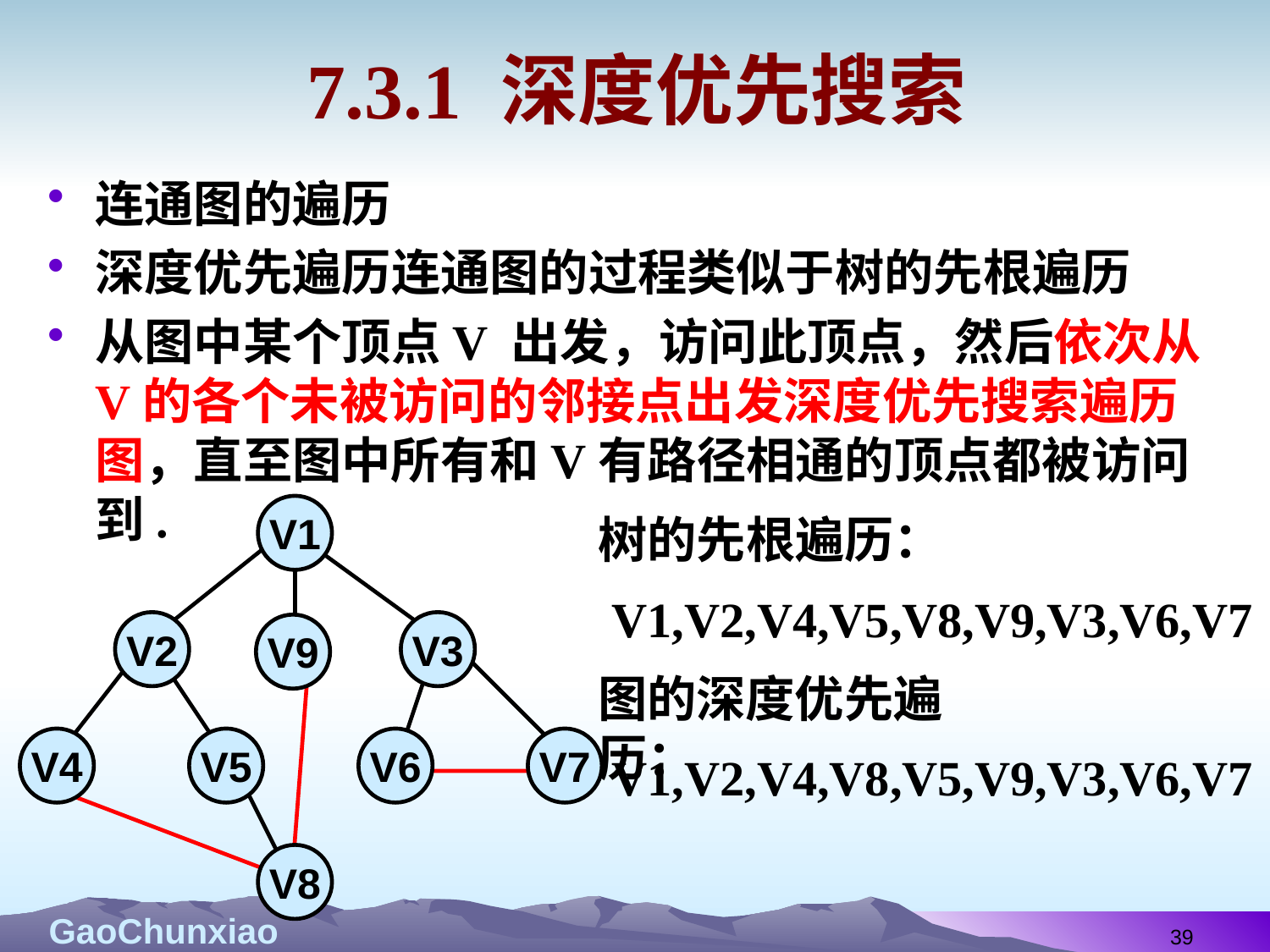

# 7.3.1 深度优先搜索
连通图的遍历
深度优先遍历连通图的过程类似于树的先根遍历
从图中某个顶点V 出发，访问此顶点，然后依次从V的各个未被访问的邻接点出发深度优先搜索遍历图，直至图中所有和V有路径相通的顶点都被访问到.
V1
树的先根遍历：

V1,V2,V4,V5,V8,V9,V3,V6,V7
V2
V3
V9

图的深度优先遍历：

V4
V5
V6
V7
V1,V2,V4,V8,V5,V9,V3,V6,V7

V8
39